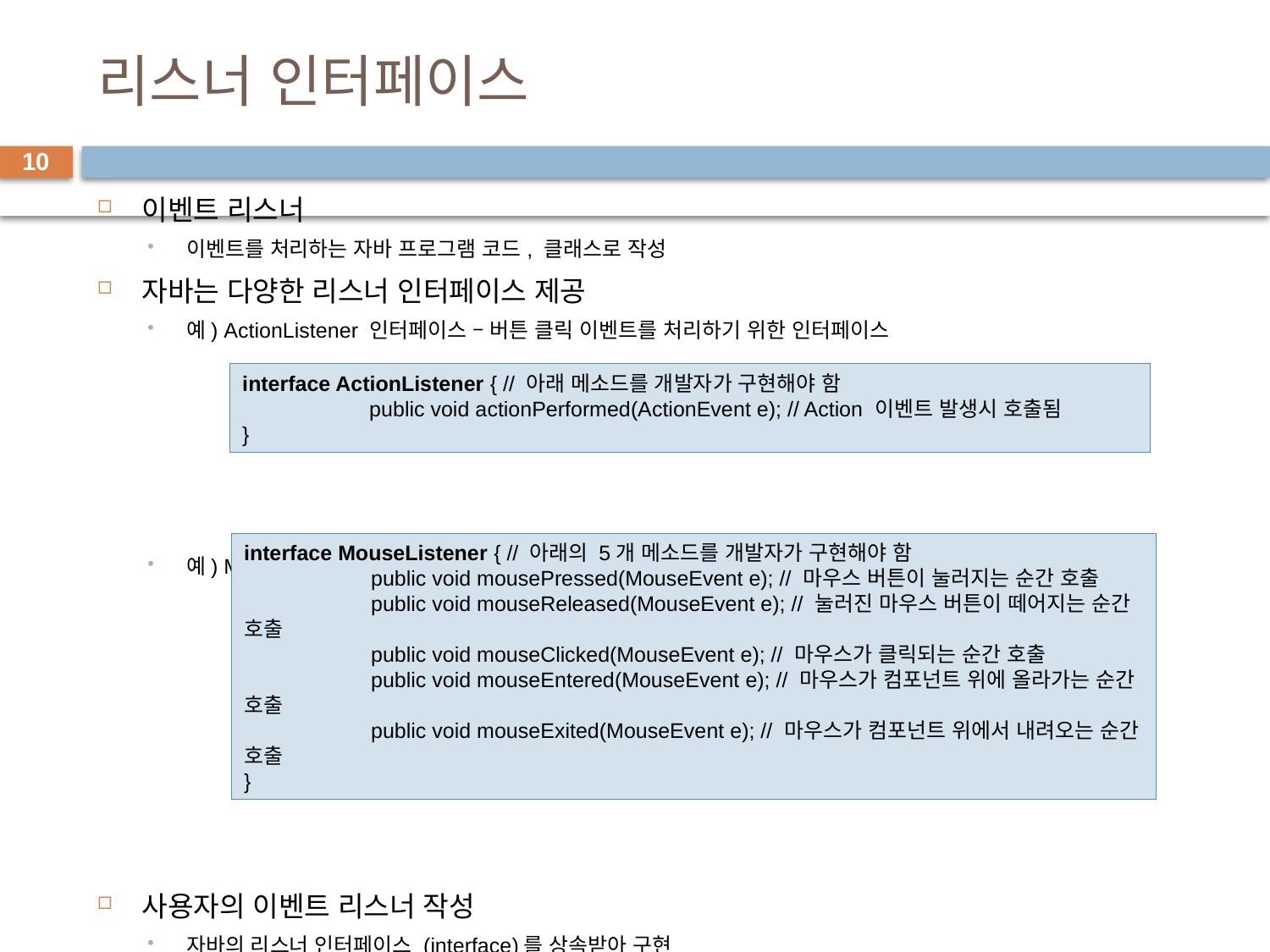

# 리스너 인터페이스
10
이벤트 리스너
이벤트를 처리하는 자바 프로그램 코드, 클래스로 작성
자바는 다양한 리스너 인터페이스 제공
예) ActionListener 인터페이스 – 버튼 클릭 이벤트를 처리하기 위한 인터페이스

예) MouseListener  인터페이스 – 마우스 조작에 따른 이벤트를 처리하기 위한 인터페이스

사용자의 이벤트 리스너 작성
자바의 리스너 인터페이스 (interface)를 상속받아 구현
리스너 인터페이스의 모든 추상 메소드 구현

interface ActionListener { // 아래 메소드를 개발자가 구현해야 함
	public void actionPerformed(ActionEvent e); // Action 이벤트 발생시 호출됨
}
interface MouseListener { // 아래의 5개 메소드를 개발자가 구현해야 함
	public void mousePressed(MouseEvent e); // 마우스 버튼이 눌러지는 순간 호출
	public void mouseReleased(MouseEvent e); // 눌러진 마우스 버튼이 떼어지는 순간 호출
	public void mouseClicked(MouseEvent e); // 마우스가 클릭되는 순간 호출
	public void mouseEntered(MouseEvent e); // 마우스가 컴포넌트 위에 올라가는 순간 호출
	public void mouseExited(MouseEvent e); // 마우스가 컴포넌트 위에서 내려오는 순간 호출
}